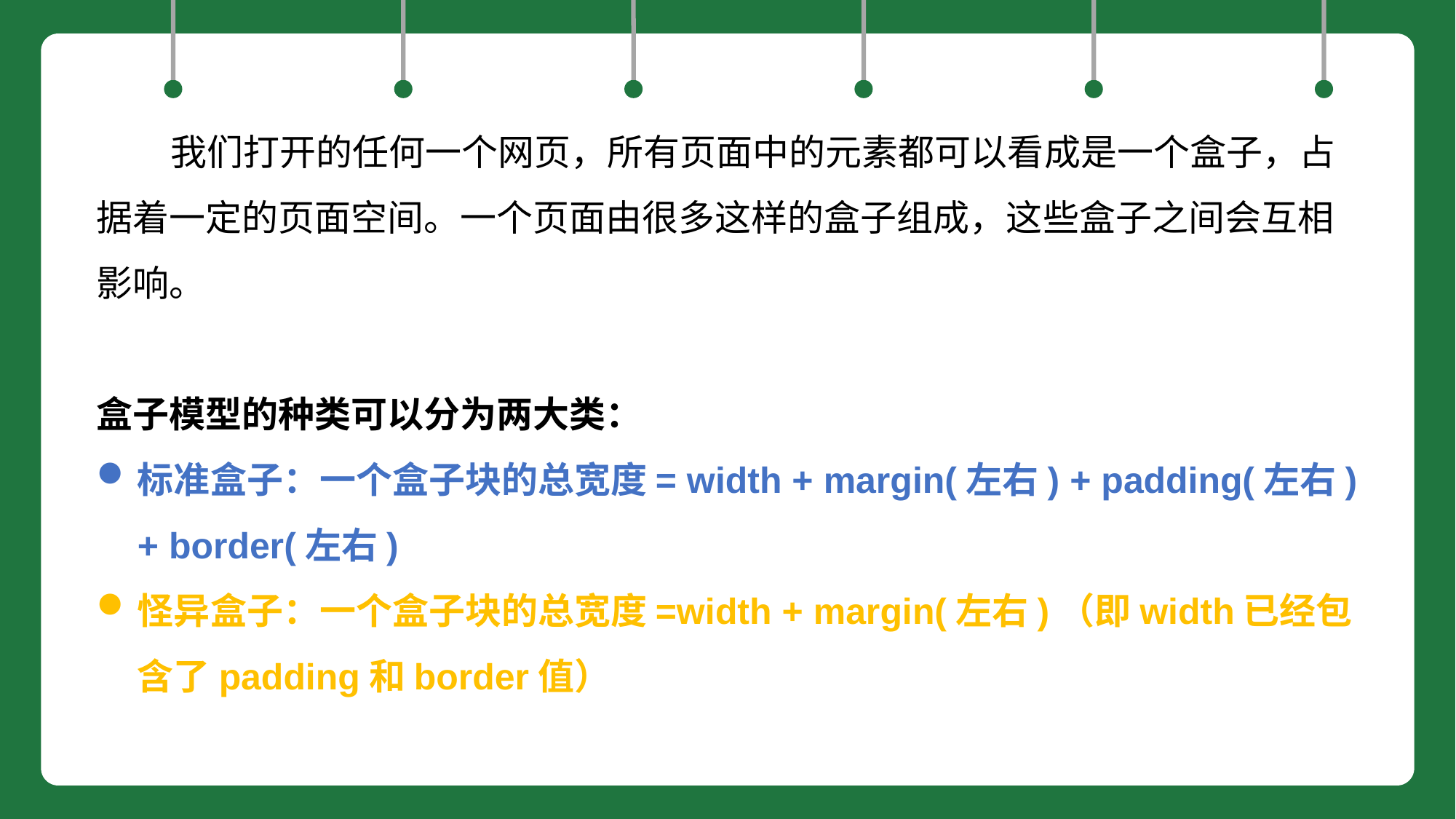

我们打开的任何一个网页，所有页面中的元素都可以看成是一个盒子，占据着一定的页面空间。一个页面由很多这样的盒子组成，这些盒子之间会互相影响。

盒子模型的种类可以分为两大类：
标准盒子：一个盒子块的总宽度= width + margin(左右) + padding(左右) + border(左右)
怪异盒子：一个盒子块的总宽度=width + margin(左右)（即width已经包含了padding和border值）